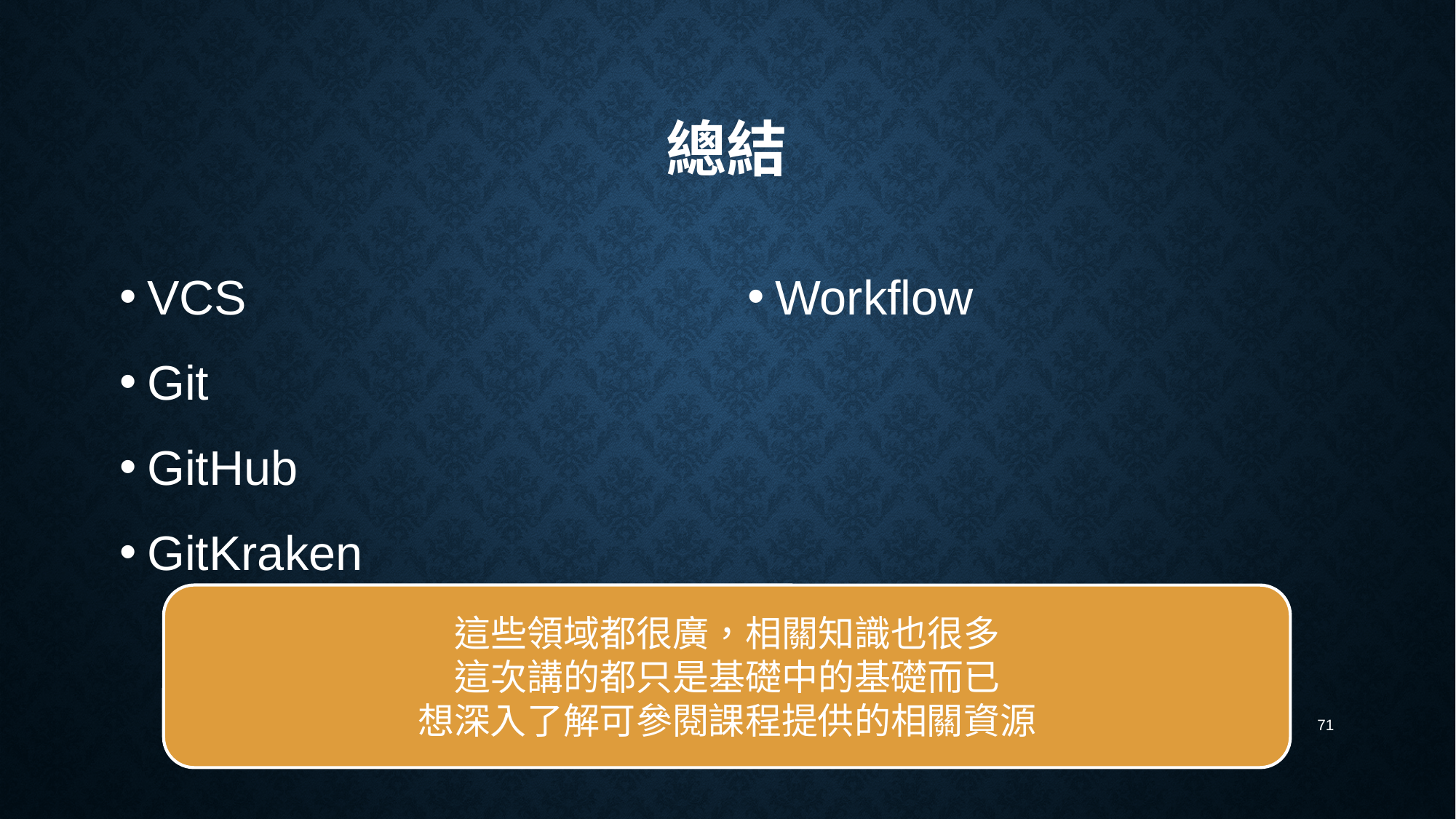

# 總結
VCS
Git
GitHub
GitKraken

Workflow
這些領域都很廣，相關知識也很多
這次講的都只是基礎中的基礎而已
想深入了解可參閱課程提供的相關資源
71